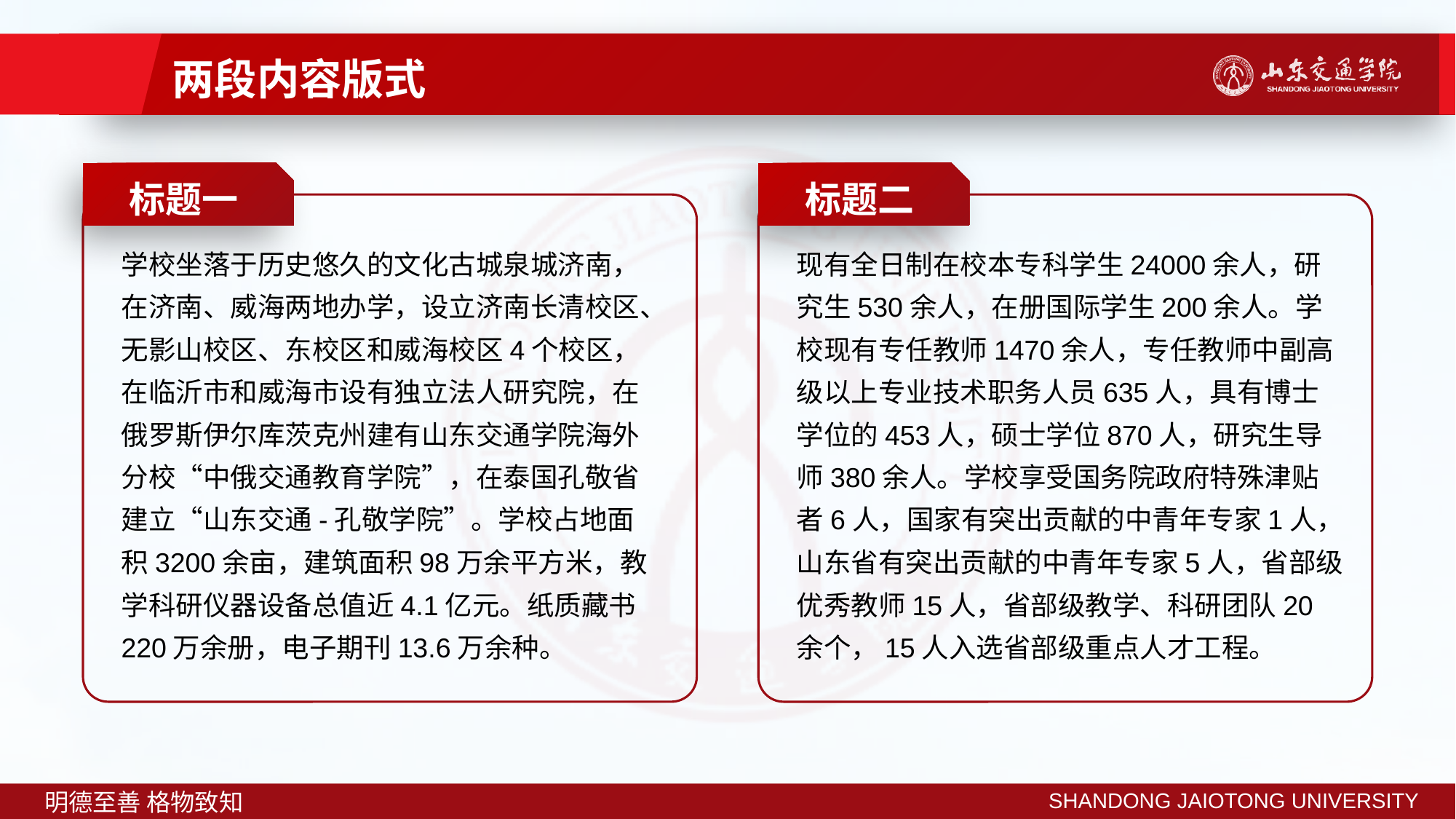

两段内容版式

标题一

学校坐落于历史悠久的文化古城泉城济南，在济南、威海两地办学，设立济南长清校区、无影山校区、东校区和威海校区4个校区，在临沂市和威海市设有独立法人研究院，在俄罗斯伊尔库茨克州建有山东交通学院海外分校“中俄交通教育学院”，在泰国孔敬省建立“山东交通-孔敬学院”。学校占地面积3200余亩，建筑面积98万余平方米，教学科研仪器设备总值近4.1亿元。纸质藏书220万余册，电子期刊13.6万余种。
标题二

现有全日制在校本专科学生24000余人，研究生530余人，在册国际学生200余人。学校现有专任教师1470余人，专任教师中副高级以上专业技术职务人员635人，具有博士学位的453人，硕士学位870人，研究生导师380余人。学校享受国务院政府特殊津贴者6人，国家有突出贡献的中青年专家1人，山东省有突出贡献的中青年专家5人，省部级优秀教师15人，省部级教学、科研团队20余个，15人入选省部级重点人才工程。